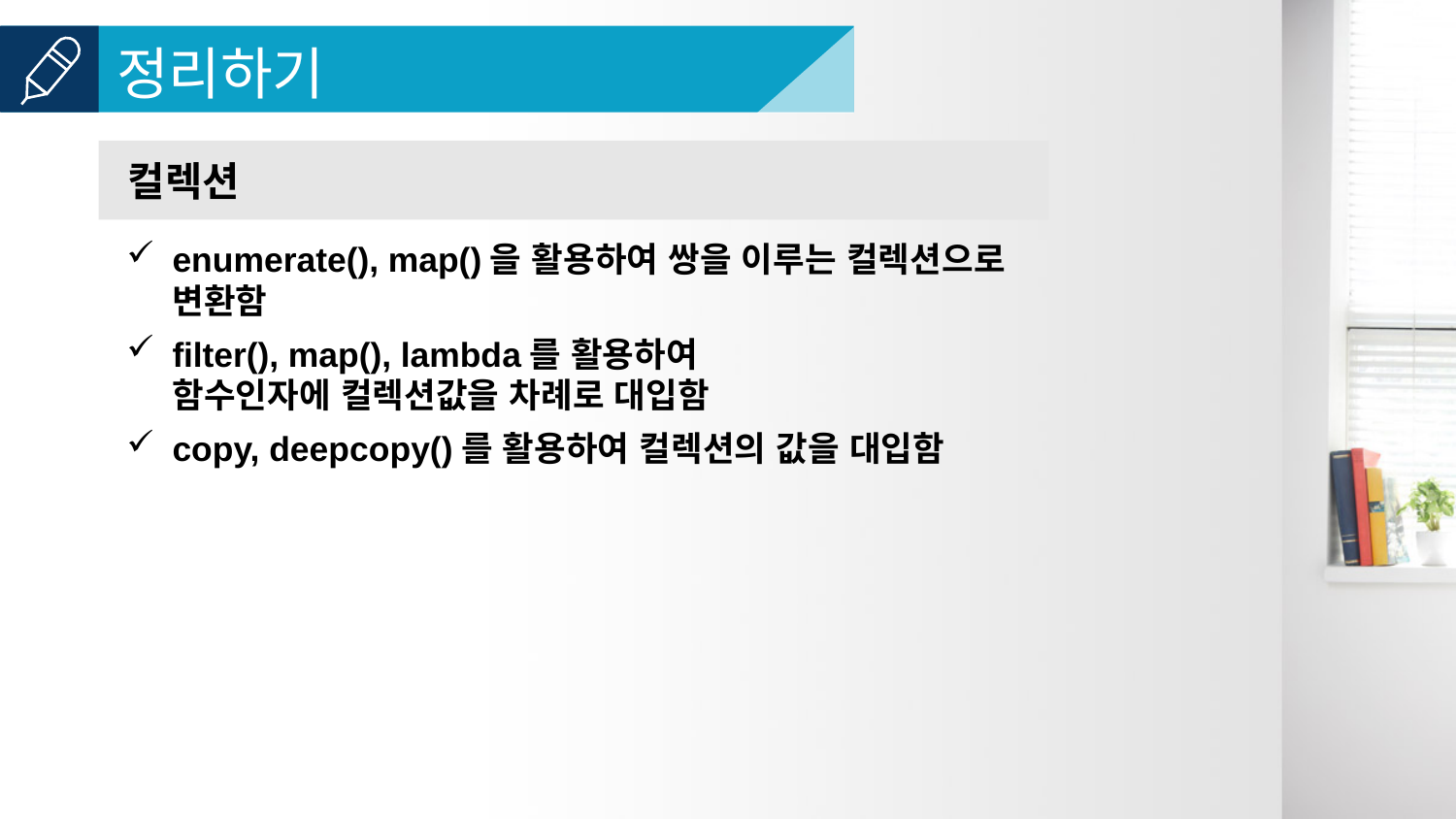

컬렉션
enumerate(), map()을 활용하여 쌍을 이루는 컬렉션으로 변환함
filter(), map(), lambda를 활용하여
함수인자에 컬렉션값을 차례로 대입함
copy, deepcopy()를 활용하여 컬렉션의 값을 대입함